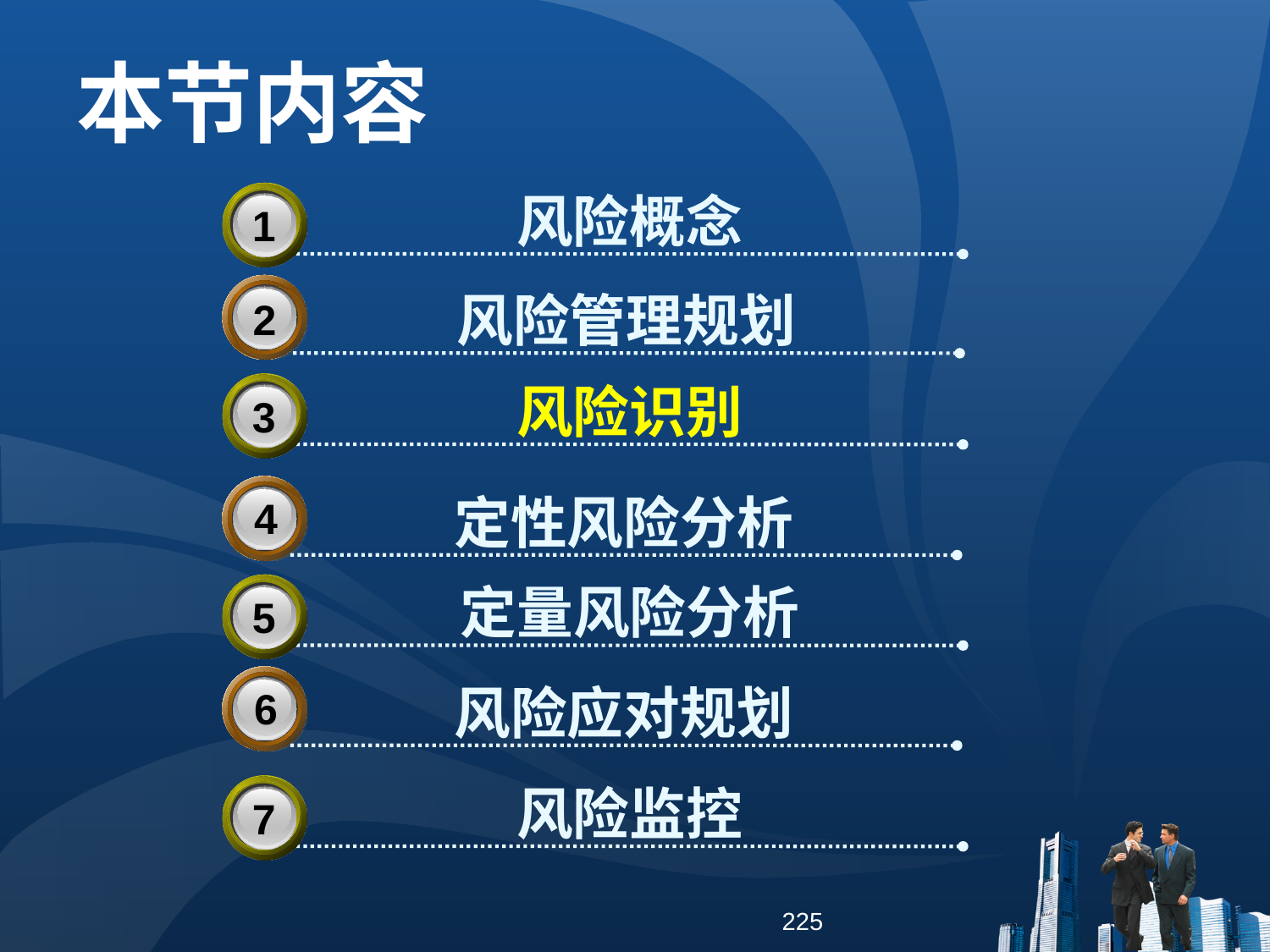

本节内容
风险概念

3

1

风险管理规划
2

风险识别

3

3

定性风险分析
4

定量风险分析

3

5

风险应对规划
6

风险监控

3

7

225